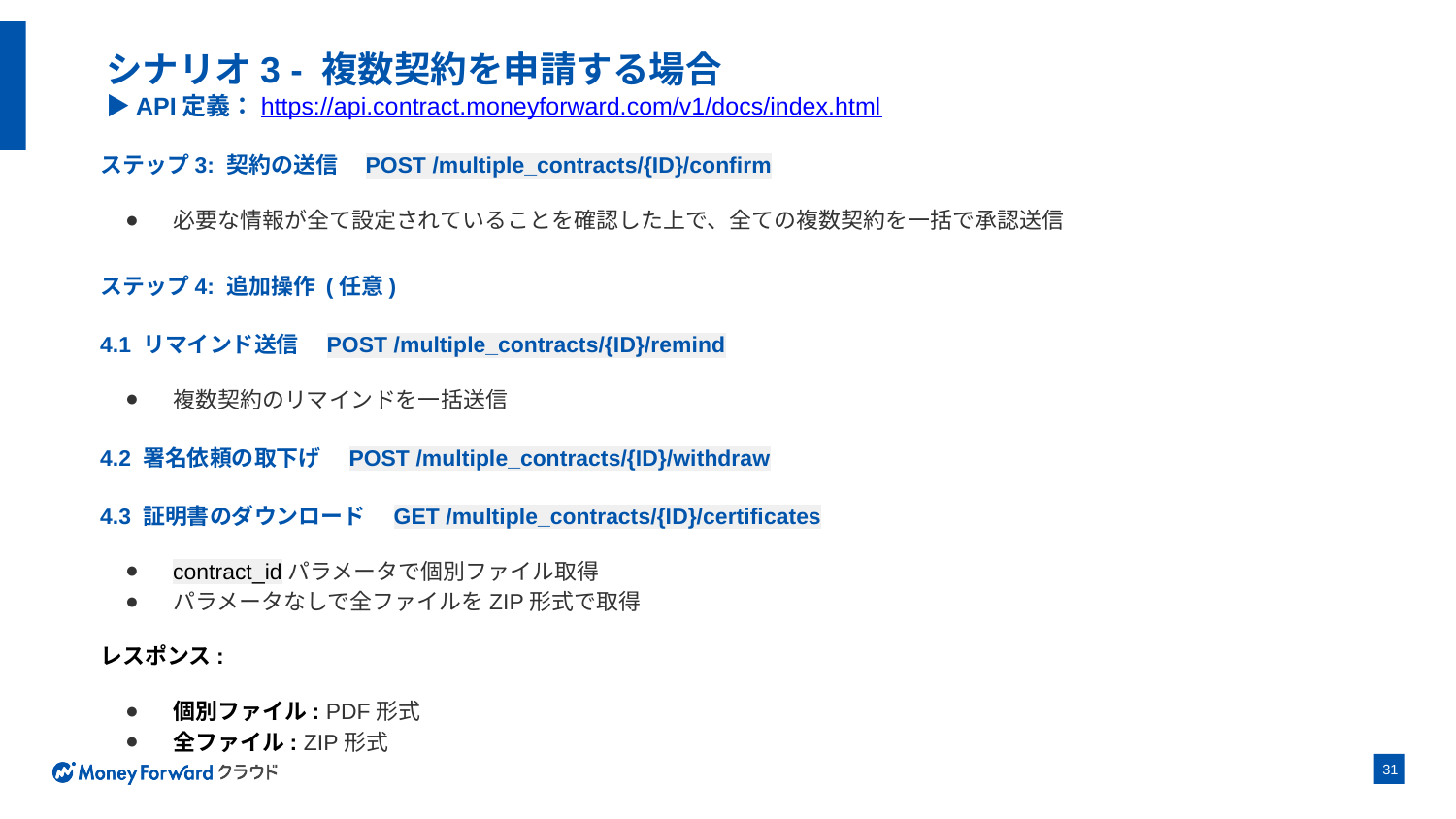

# シナリオ3 - 複数契約を申請する場合 ▶API定義：https://api.contract.moneyforward.com/v1/docs/index.html
ステップ3: 契約の送信　POST /multiple_contracts/{ID}/confirm
必要な情報が全て設定されていることを確認した上で、全ての複数契約を一括で承認送信
ステップ4: 追加操作 (任意)
4.1 リマインド送信　POST /multiple_contracts/{ID}/remind
複数契約のリマインドを一括送信
4.2 署名依頼の取下げ　POST /multiple_contracts/{ID}/withdraw
4.3 証明書のダウンロード　GET /multiple_contracts/{ID}/certificates
contract_idパラメータで個別ファイル取得
パラメータなしで全ファイルをZIP形式で取得
レスポンス:
個別ファイル: PDF形式
全ファイル: ZIP形式

31